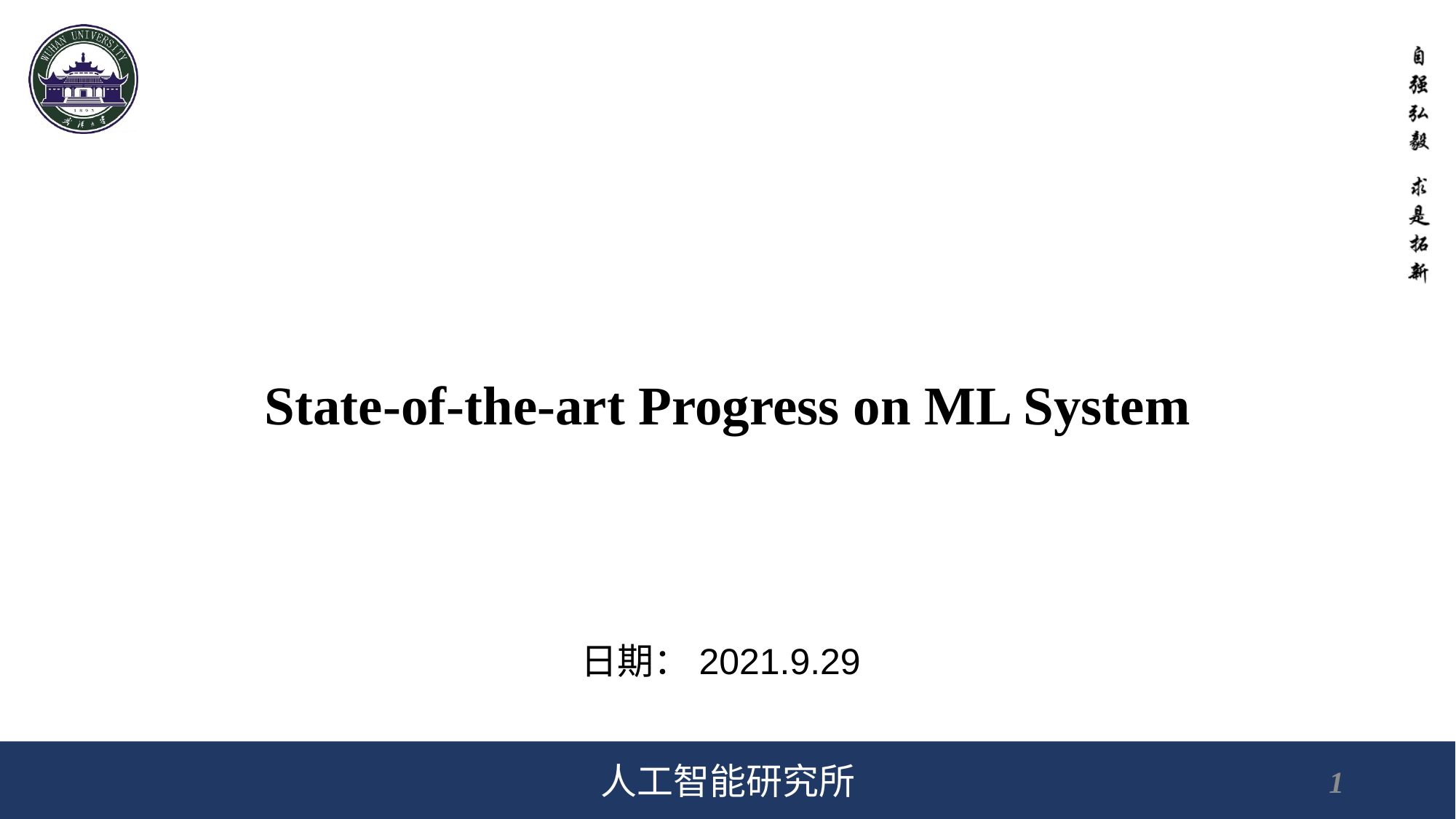

# State-of-the-art Progress on ML System

日期：2021.9.29

1